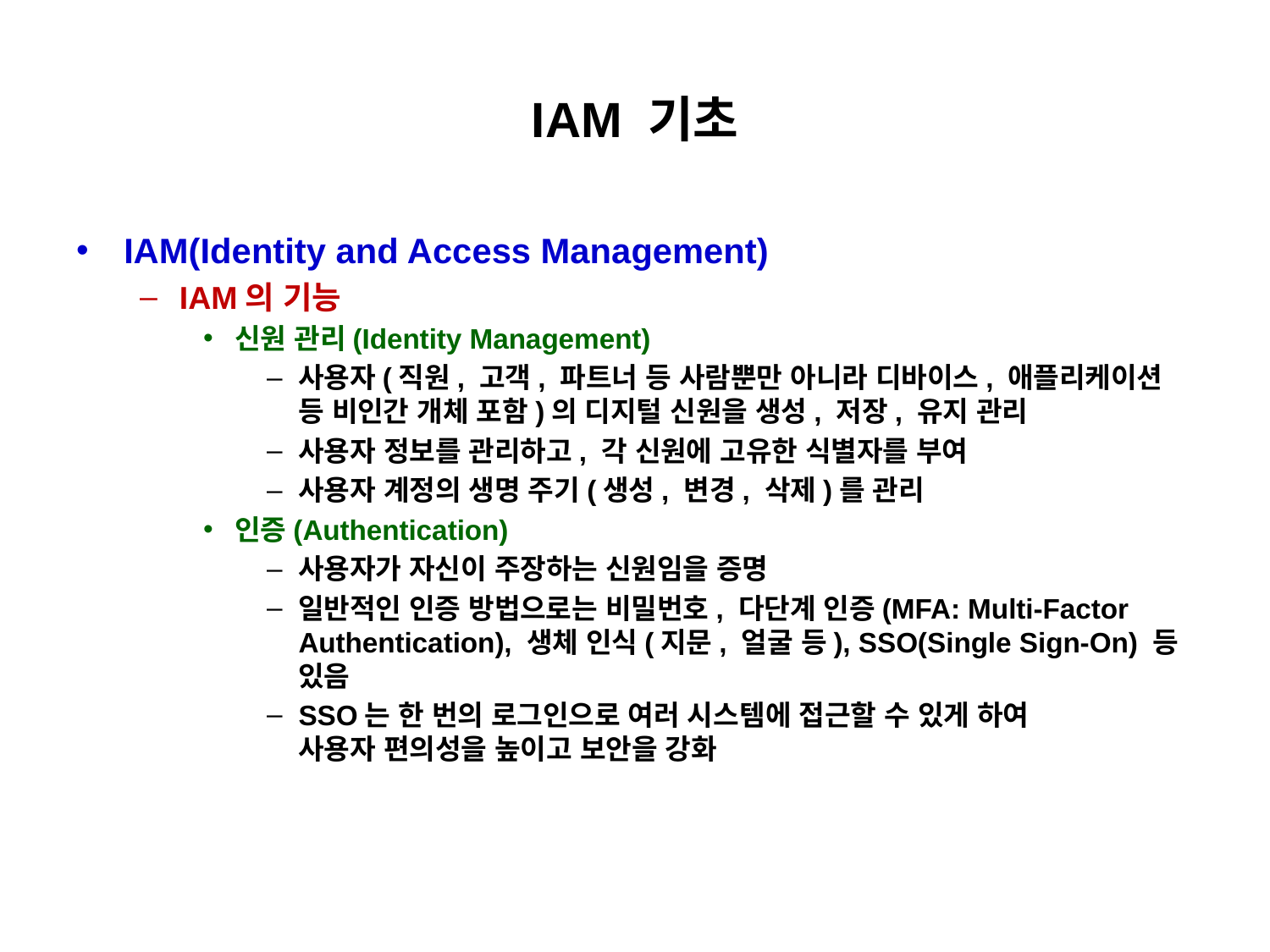

# IAM 기초
IAM(Identity and Access Management)
IAM의 기능
신원 관리(Identity Management)
사용자(직원, 고객, 파트너 등 사람뿐만 아니라 디바이스, 애플리케이션 등 비인간 개체 포함)의 디지털 신원을 생성, 저장, 유지 관리
사용자 정보를 관리하고, 각 신원에 고유한 식별자를 부여
사용자 계정의 생명 주기(생성, 변경, 삭제)를 관리
인증(Authentication)
사용자가 자신이 주장하는 신원임을 증명
일반적인 인증 방법으로는 비밀번호, 다단계 인증(MFA: Multi-Factor Authentication), 생체 인식(지문, 얼굴 등), SSO(Single Sign-On) 등
있음
SSO는 한 번의 로그인으로 여러 시스템에 접근할 수 있게 하여
사용자 편의성을 높이고 보안을 강화